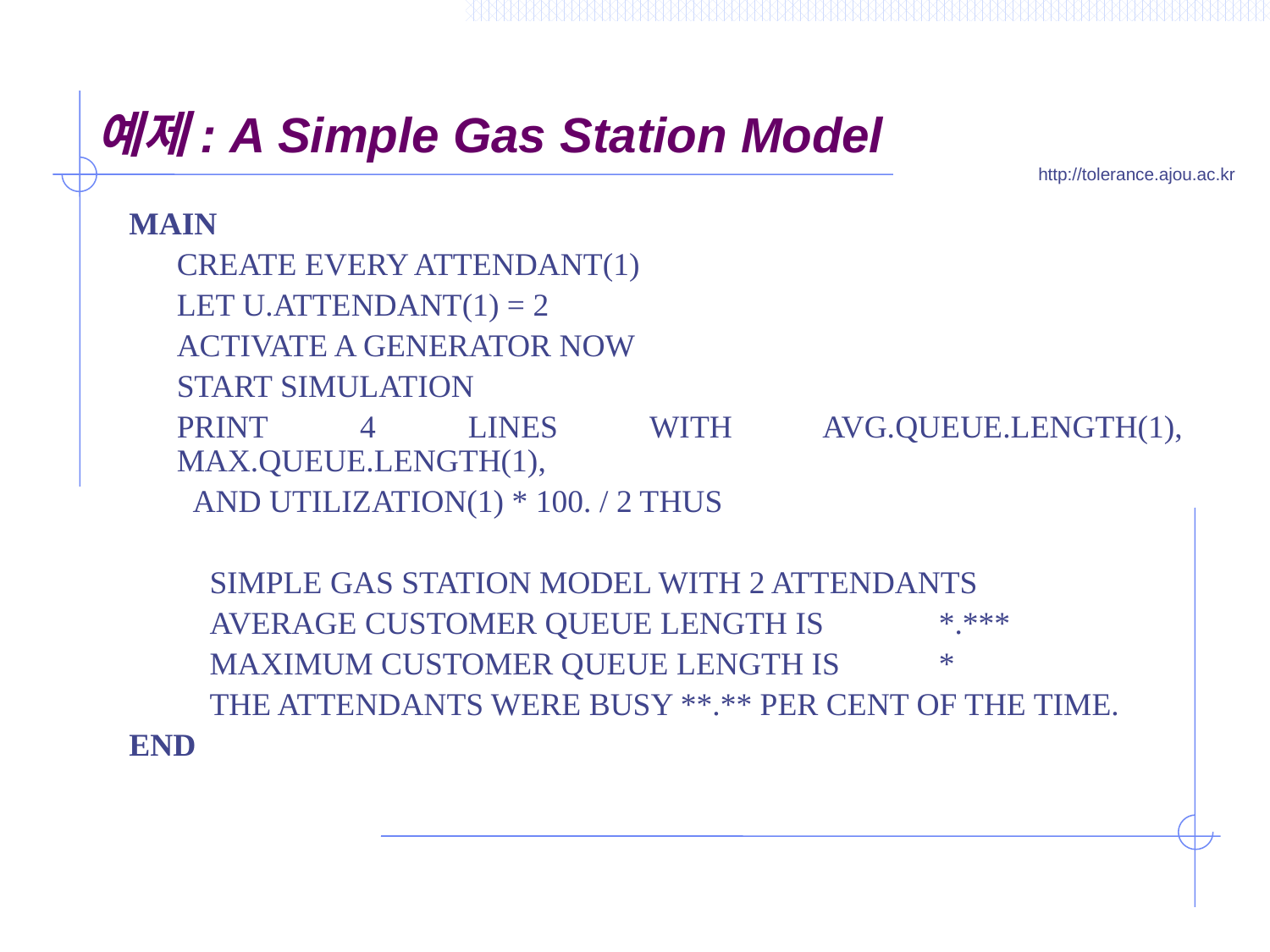

# 예제: A Simple Gas Station Model
MAIN
	CREATE EVERY ATTENDANT(1)
	LET U.ATTENDANT(1) = 2
	ACTIVATE A GENERATOR NOW
	START SIMULATION
	PRINT 4 LINES WITH AVG.QUEUE.LENGTH(1), MAX.QUEUE.LENGTH(1),
	  AND UTILIZATION(1) * 100. / 2 THUS

          SIMPLE GAS STATION MODEL WITH 2 ATTENDANTS
          AVERAGE CUSTOMER QUEUE LENGTH IS	*.***
          MAXIMUM CUSTOMER QUEUE LENGTH IS	*
          THE ATTENDANTS WERE BUSY **.** PER CENT OF THE TIME.
END